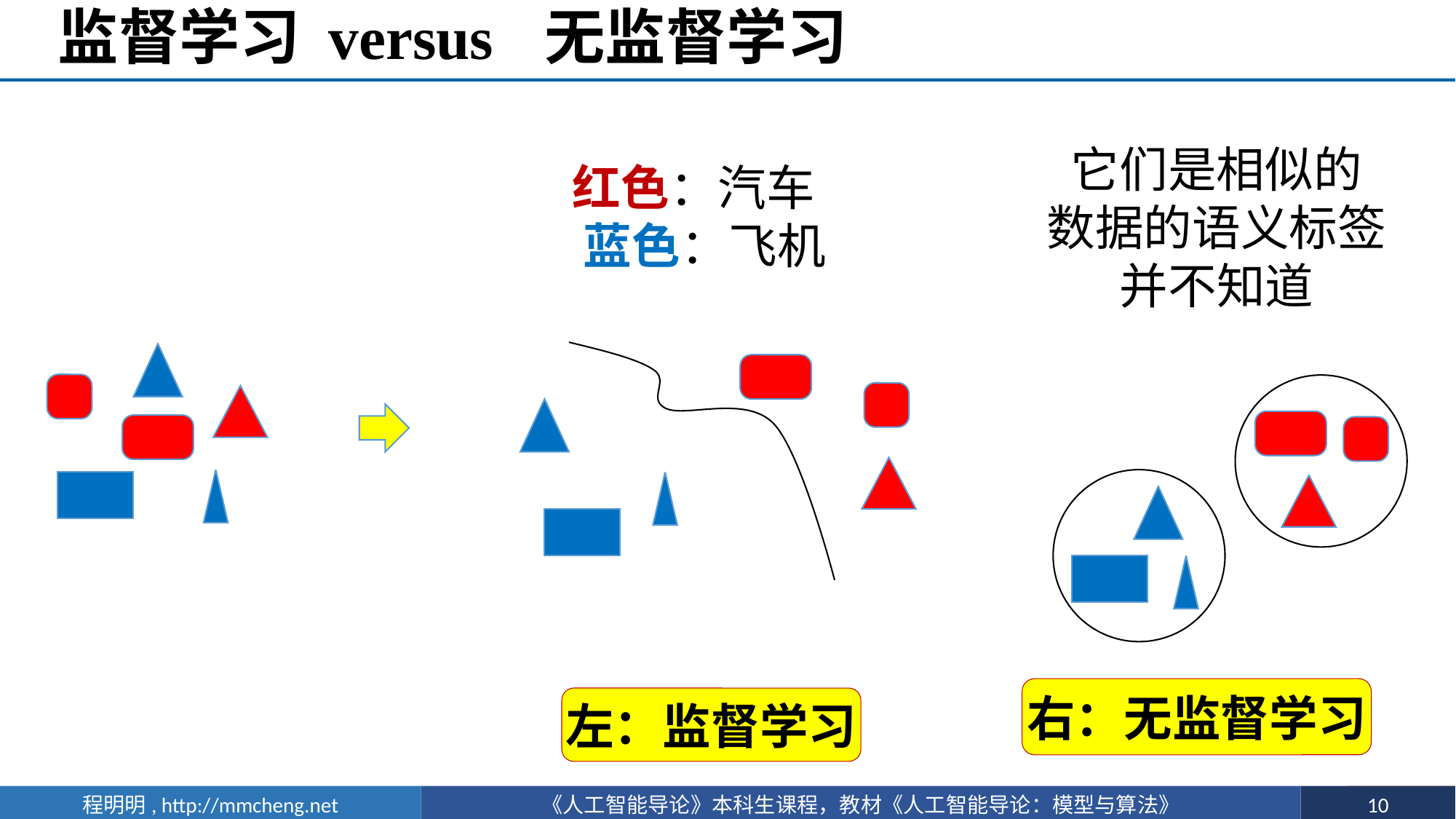

# 监督学习 versus 无监督学习

它们是相似的
数据的语义标签并不知道
红色：汽车   蓝色：飞机

右：无监督学习
左：监督学习